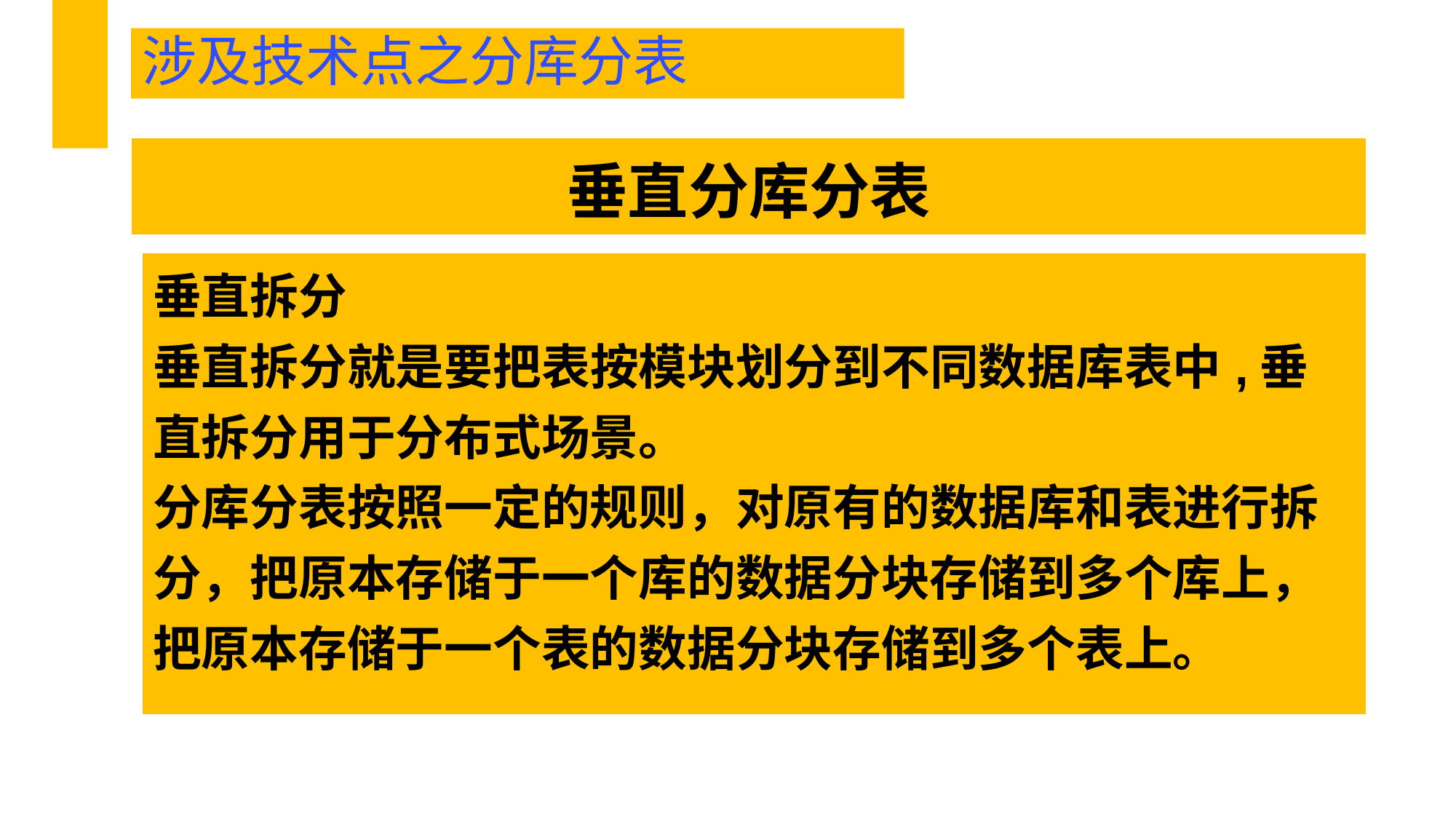

涉及技术点之分库分表
| 垂直分库分表 |
| --- |
| 垂直拆分 垂直拆分就是要把表按模块划分到不同数据库表中,垂直拆分用于分布式场景。 分库分表按照一定的规则，对原有的数据库和表进行拆分，把原本存储于一个库的数据分块存储到多个库上，把原本存储于一个表的数据分块存储到多个表上。 |
| --- |